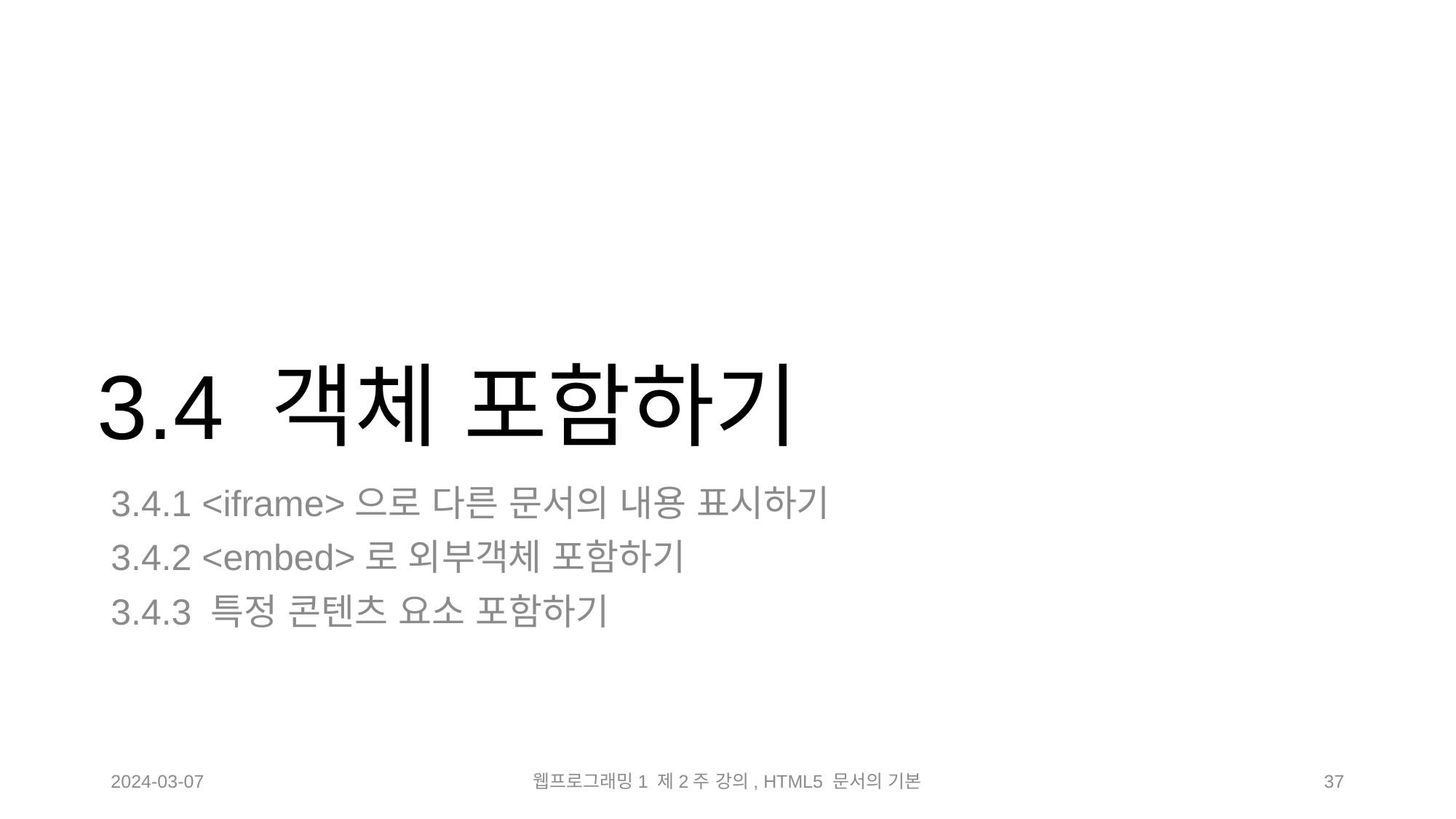

# 3.4 객체 포함하기
3.4.1 <iframe>으로 다른 문서의 내용 표시하기
3.4.2 <embed>로 외부객체 포함하기
3.4.3 특정 콘텐츠 요소 포함하기
2024-03-07
웹프로그래밍1 제2주 강의, HTML5 문서의 기본
37